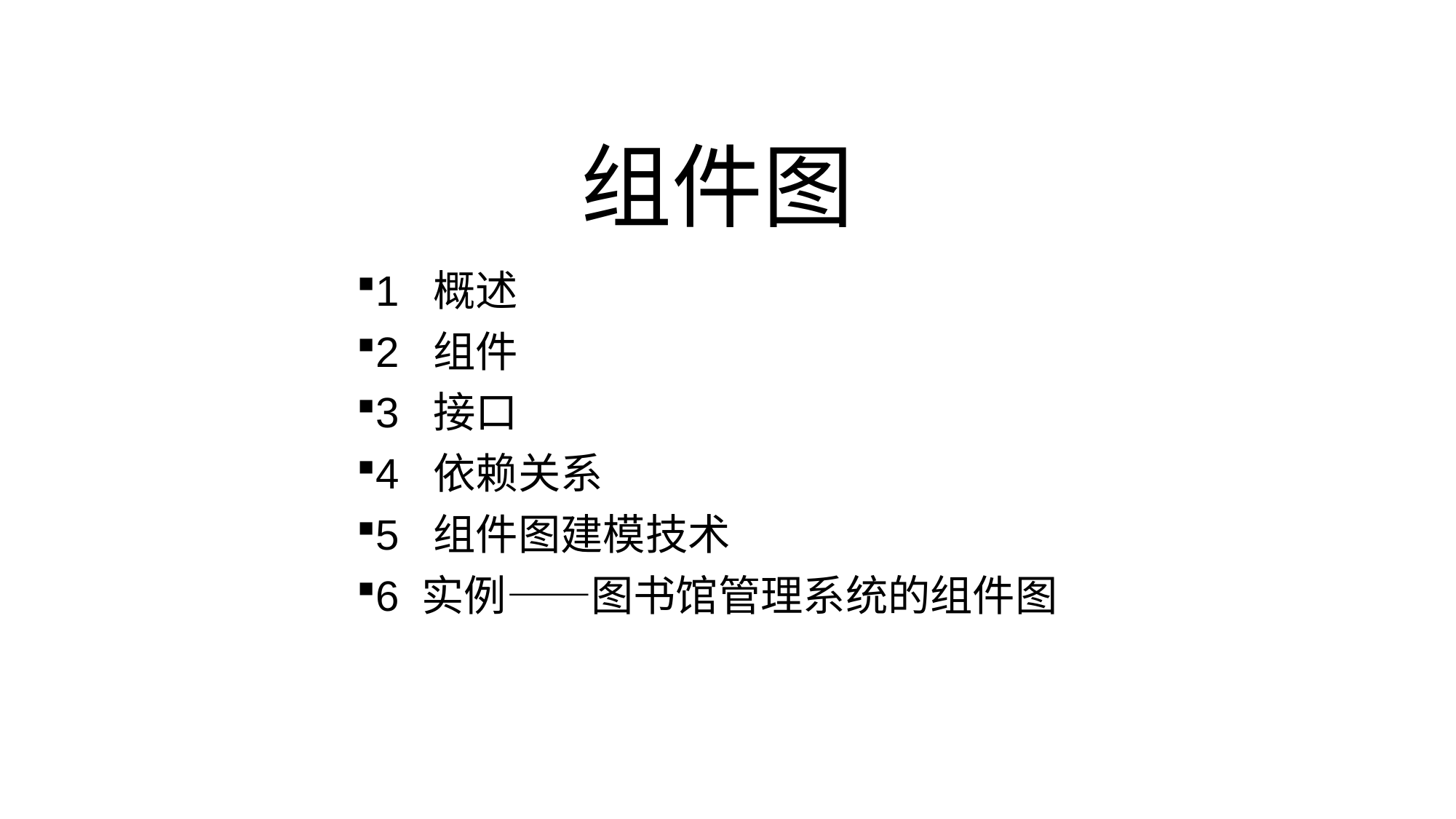

# 组件图
1  概述
2  组件
3  接口
4  依赖关系
5  组件图建模技术
6 实例——图书馆管理系统的组件图